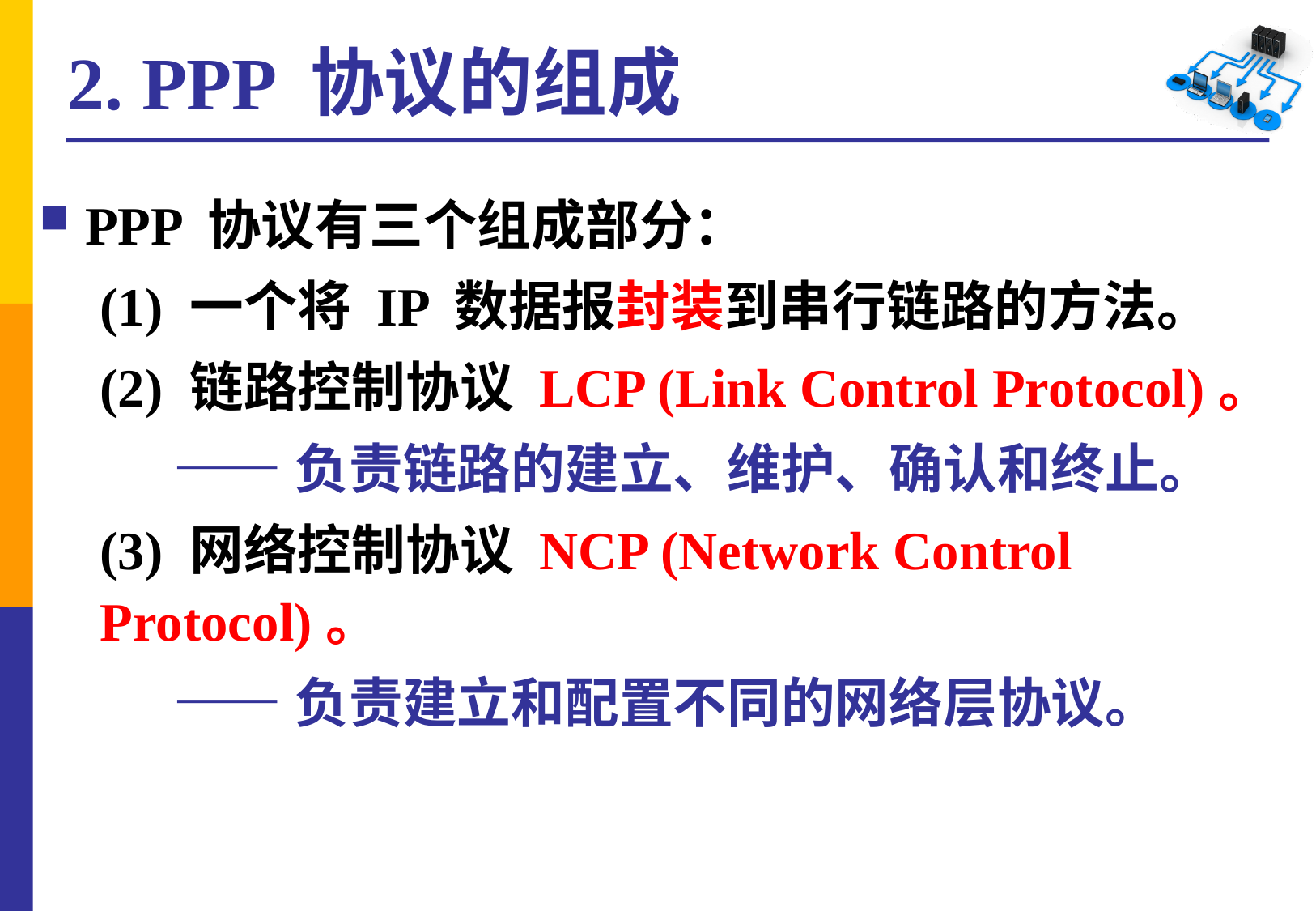

# 2. PPP 协议的组成
PPP 协议有三个组成部分：
(1) 一个将 IP 数据报封装到串行链路的方法。
(2) 链路控制协议 LCP (Link Control Protocol)。
      ——负责链路的建立、维护、确认和终止。
(3) 网络控制协议 NCP (Network Control Protocol)。
      ——负责建立和配置不同的网络层协议。